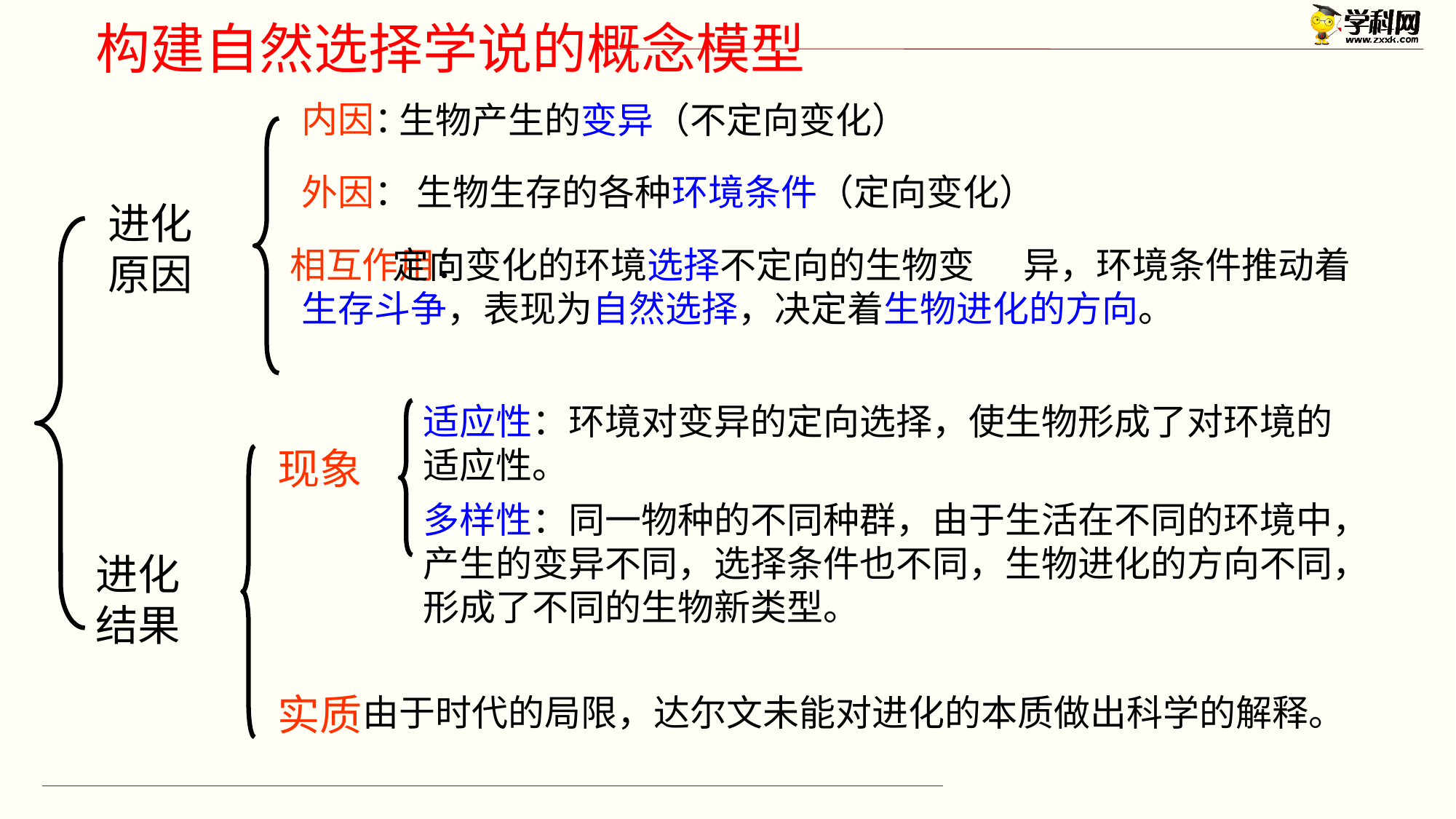

构建自然选择学说的概念模型
内因：
生物产生的变异（不定向变化）

外因：
生物生存的各种环境条件（定向变化）
进化原因

相互作用：
          定向变化的环境选择不定向的生物变      异，环境条件推动着生存斗争，表现为自然选择，决定着生物进化的方向。
适应性：环境对变异的定向选择，使生物形成了对环境的适应性。

现象

多样性：同一物种的不同种群，由于生活在不同的环境中，产生的变异不同，选择条件也不同，生物进化的方向不同，形成了不同的生物新类型。
进化结果
实质
由于时代的局限，达尔文未能对进化的本质做出科学的解释。